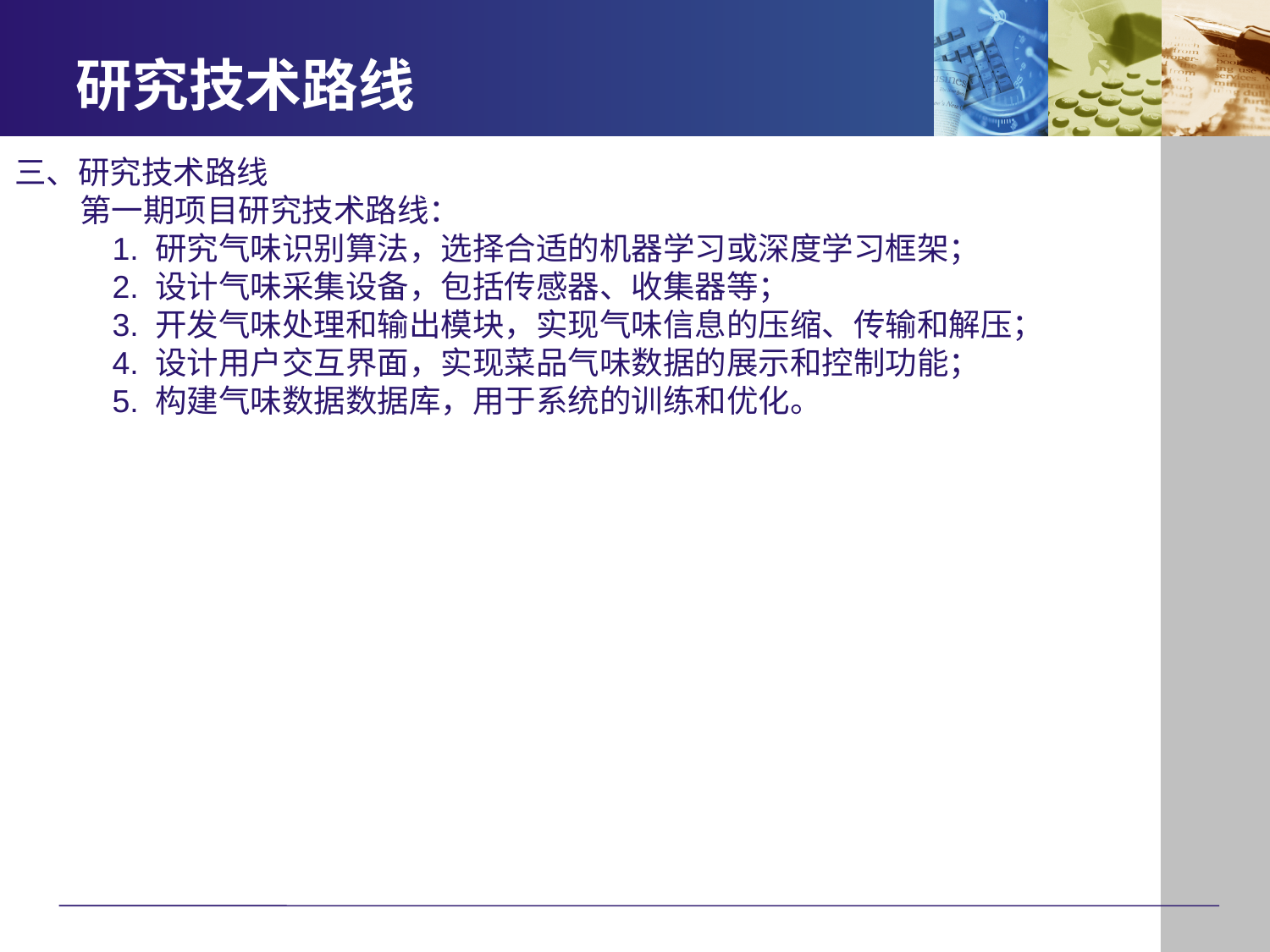

# 研究技术路线
三、研究技术路线
        第一期项目研究技术路线：
           1. 研究气味识别算法，选择合适的机器学习或深度学习框架；
           2. 设计气味采集设备，包括传感器、收集器等；
           3. 开发气味处理和输出模块，实现气味信息的压缩、传输和解压；
           4. 设计用户交互界面，实现菜品气味数据的展示和控制功能；
           5. 构建气味数据数据库，用于系统的训练和优化。